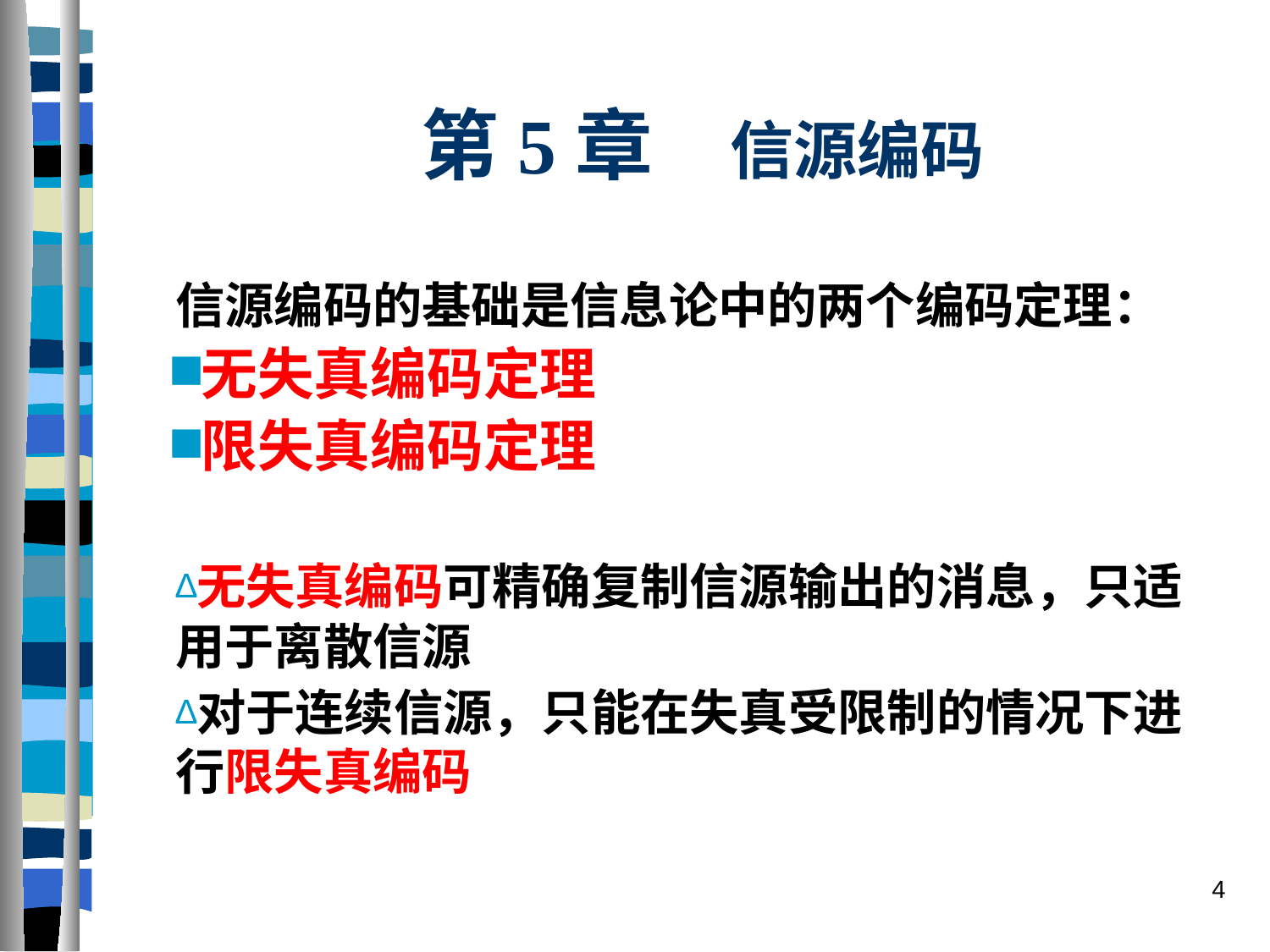

第5章　信源编码
信源编码的基础是信息论中的两个编码定理：
无失真编码定理
限失真编码定理

无失真编码可精确复制信源输出的消息，只适用于离散信源
对于连续信源，只能在失真受限制的情况下进行限失真编码
4